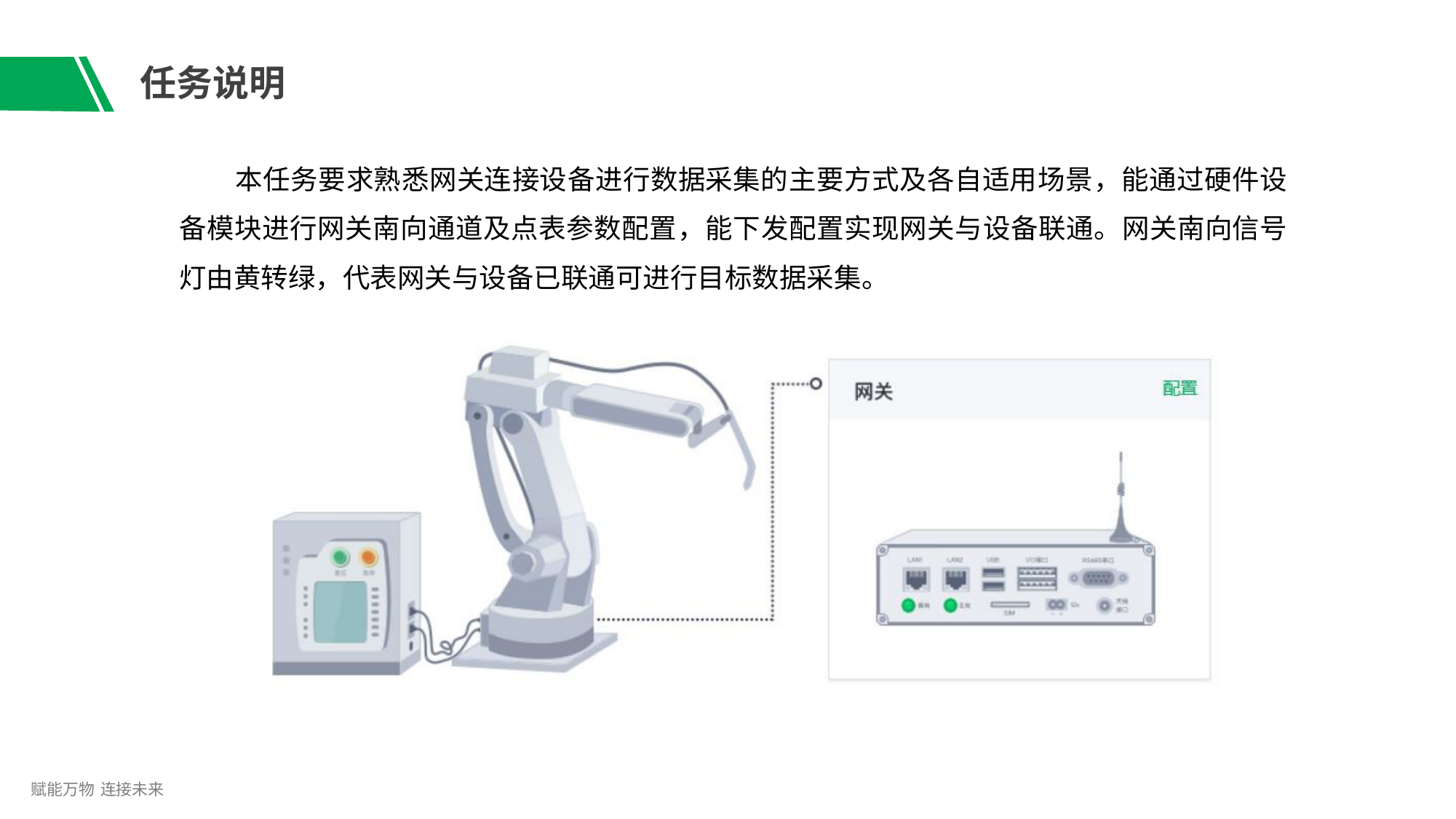

任务说明
本任务要求熟悉网关连接设备进行数据采集的主要方式及各自适用场景，能通过硬件设 备模块进行网关南向通道及点表参数配置，能下发配置实现网关与设备联通。网关南向信号 灯由黄转绿，代表网关与设备已联通可进行目标数据采集。

赋能万物 连接未来